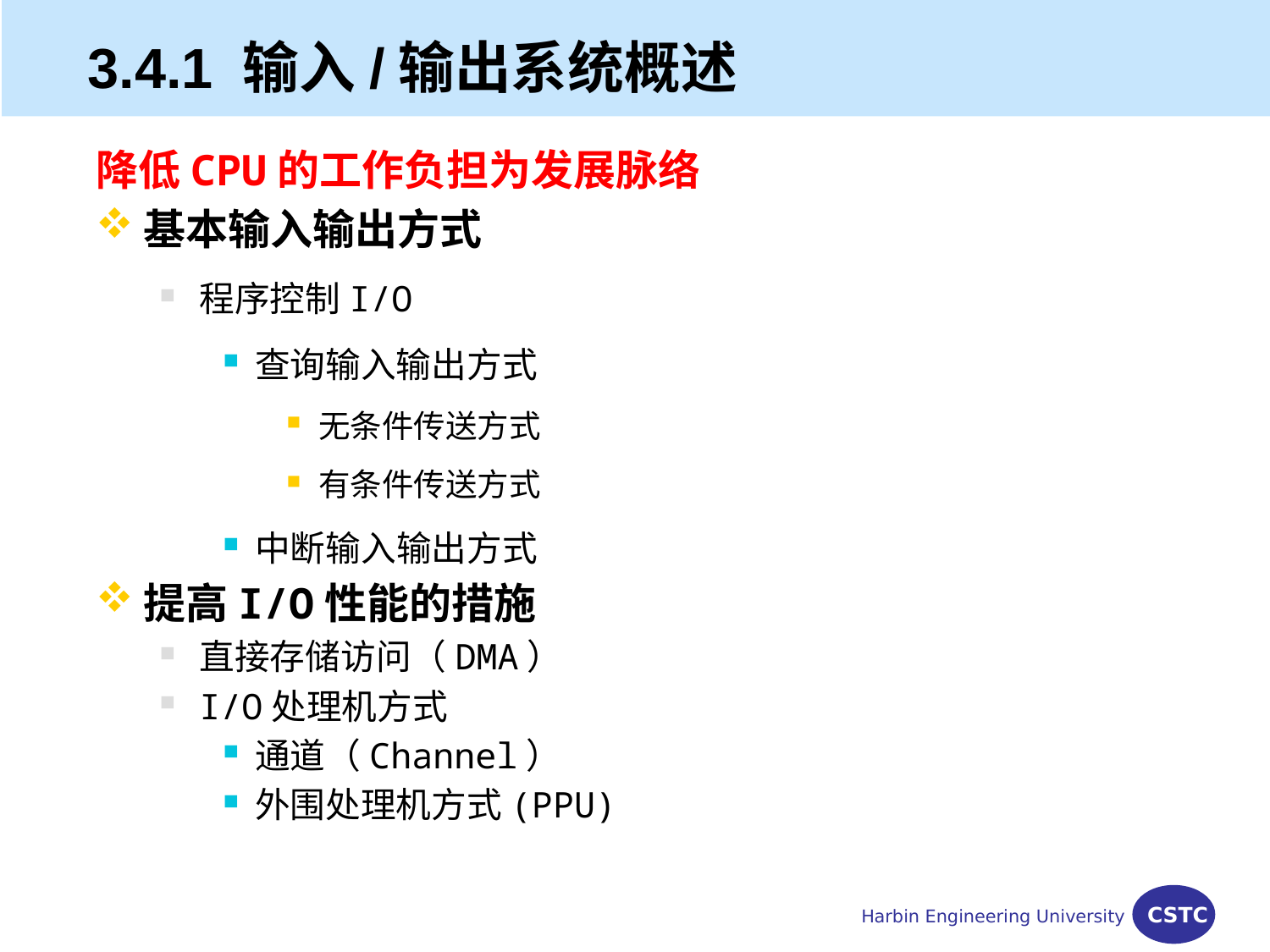

# 3.4.1 输入/输出系统概述
降低CPU的工作负担为发展脉络
基本输入输出方式
程序控制I/O
查询输入输出方式
无条件传送方式
有条件传送方式
中断输入输出方式
提高I/O性能的措施
直接存储访问（DMA）
I/O处理机方式
通道（Channel）
外围处理机方式(PPU)
Harbin Engineering University